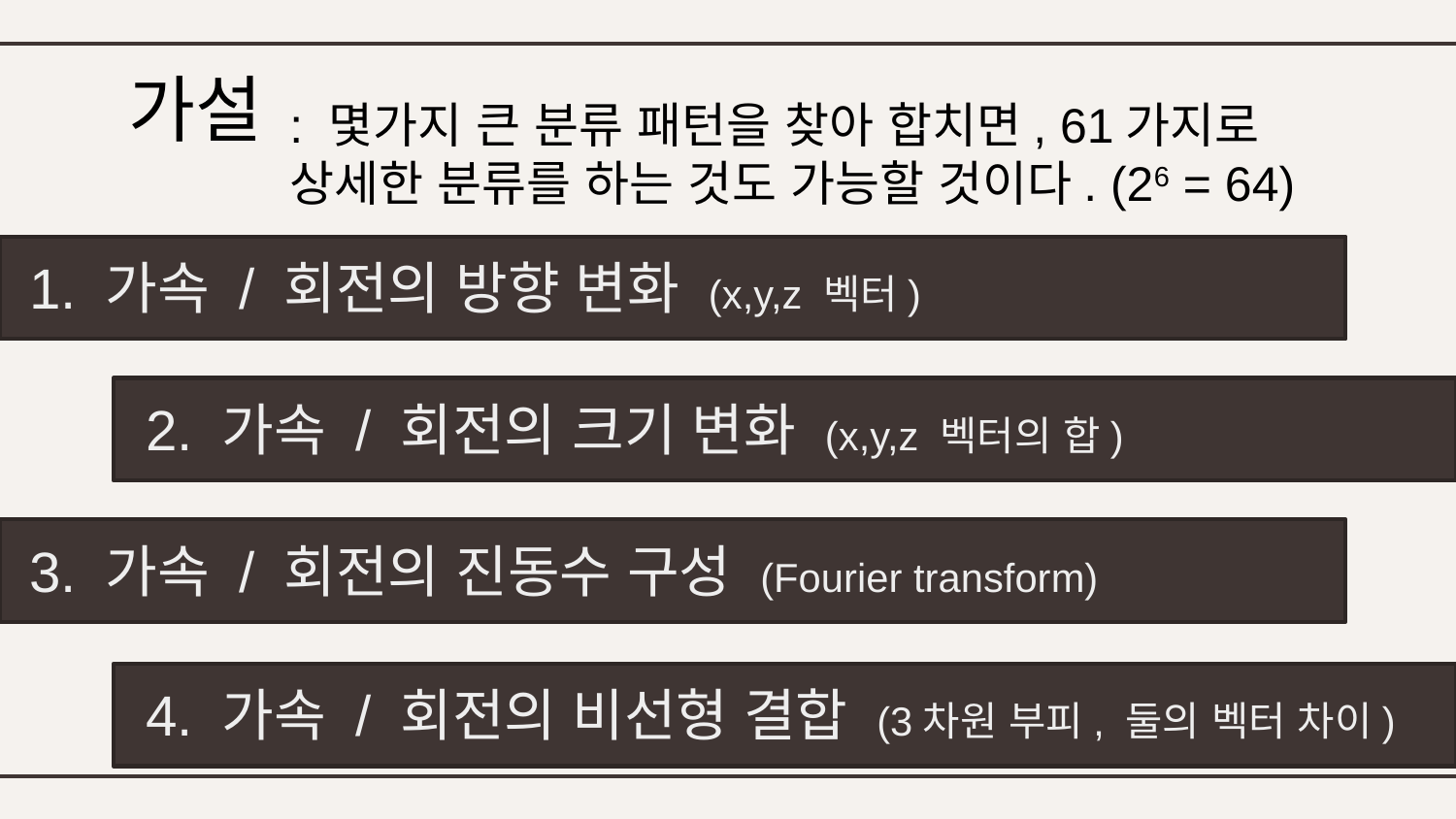

# 가설
: 몇가지 큰 분류 패턴을 찾아 합치면, 61가지로 상세한 분류를 하는 것도 가능할 것이다. (26 = 64)

1. 가속 / 회전의 방향 변화 (x,y,z 벡터)

2. 가속 / 회전의 크기 변화 (x,y,z 벡터의 합)

3. 가속 / 회전의 진동수 구성 (Fourier transform)

4. 가속 / 회전의 비선형 결합 (3차원 부피, 둘의 벡터 차이)